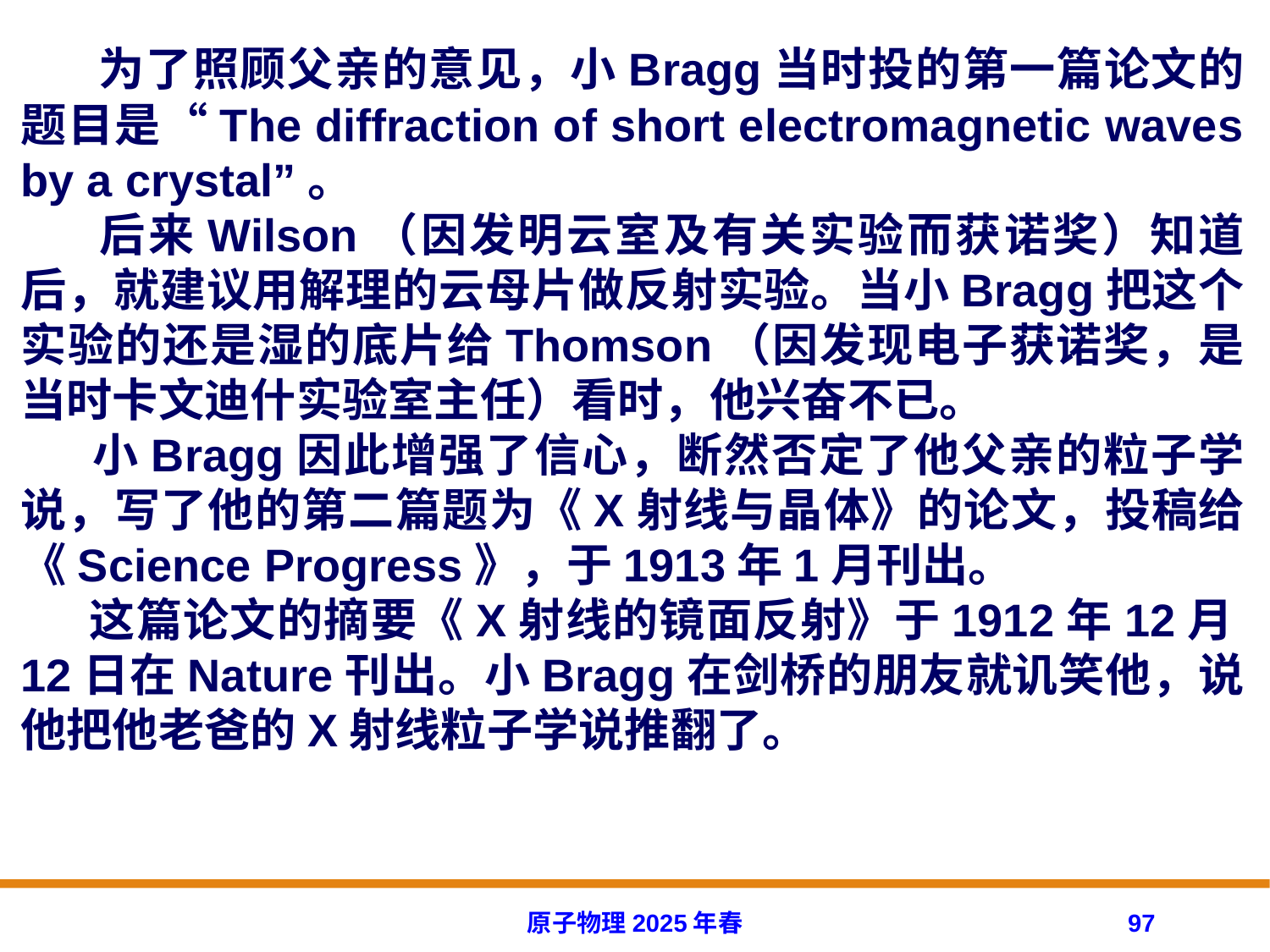

为了照顾父亲的意见，小Bragg当时投的第一篇论文的题目是“The diffraction of short electromagnetic waves by a crystal”。
     后来Wilson（因发明云室及有关实验而获诺奖）知道后，就建议用解理的云母片做反射实验。当小Bragg把这个实验的还是湿的底片给Thomson（因发现电子获诺奖，是当时卡文迪什实验室主任）看时，他兴奋不已。
     小Bragg因此增强了信心，断然否定了他父亲的粒子学说，写了他的第二篇题为《X射线与晶体》的论文，投稿给《Science Progress》，于1913年1月刊出。
     这篇论文的摘要《X射线的镜面反射》于1912年12月12日在Nature刊出。小Bragg在剑桥的朋友就讥笑他，说他把他老爸的X射线粒子学说推翻了。
原子物理2025年春
97